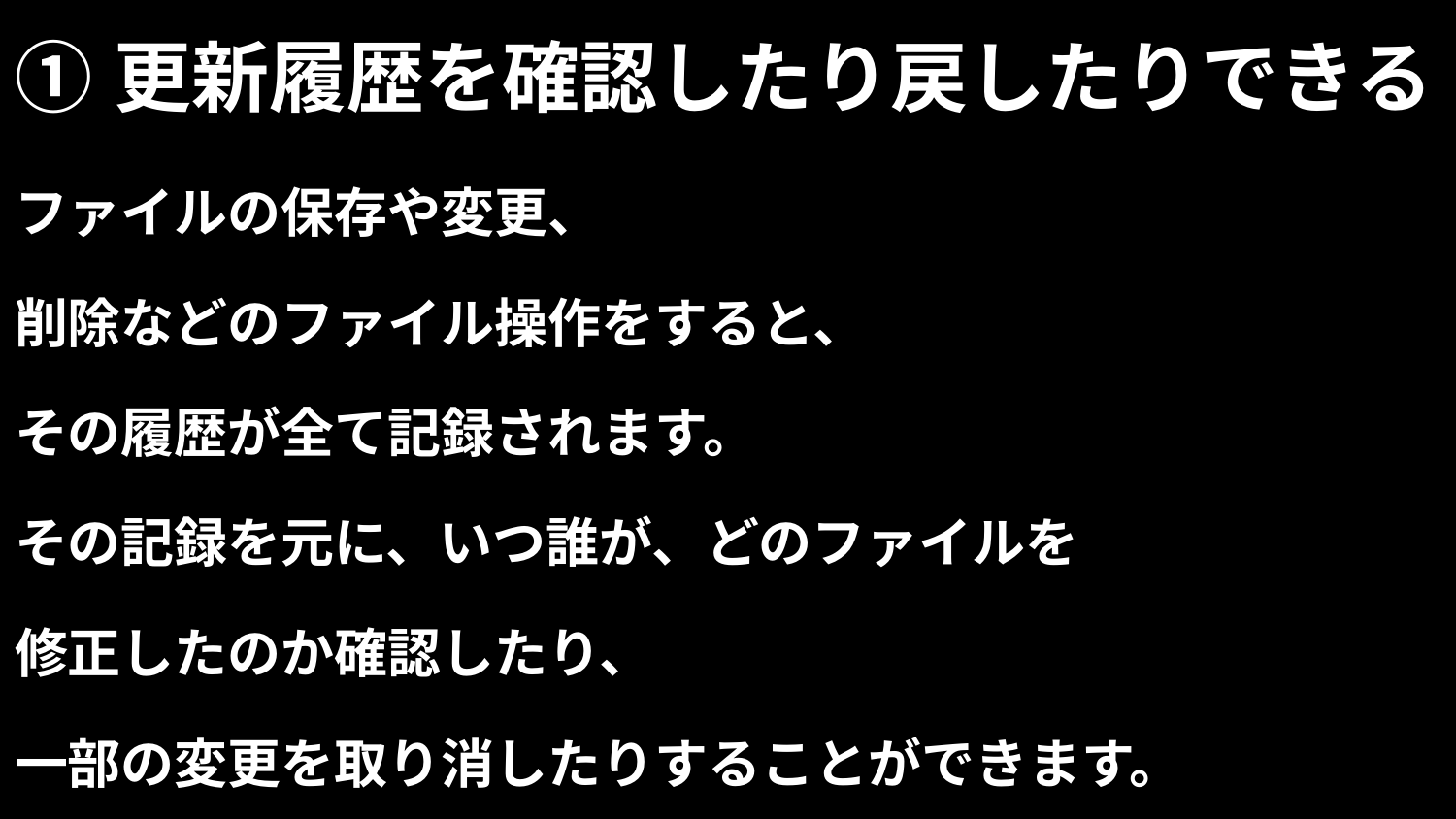

# ①更新履歴を確認したり戻したりできる
ファイルの保存や変更、
削除などのファイル操作をすると、
その履歴が全て記録されます。
その記録を元に、いつ誰が、どのファイルを
修正したのか確認したり、
一部の変更を取り消したりすることができます。